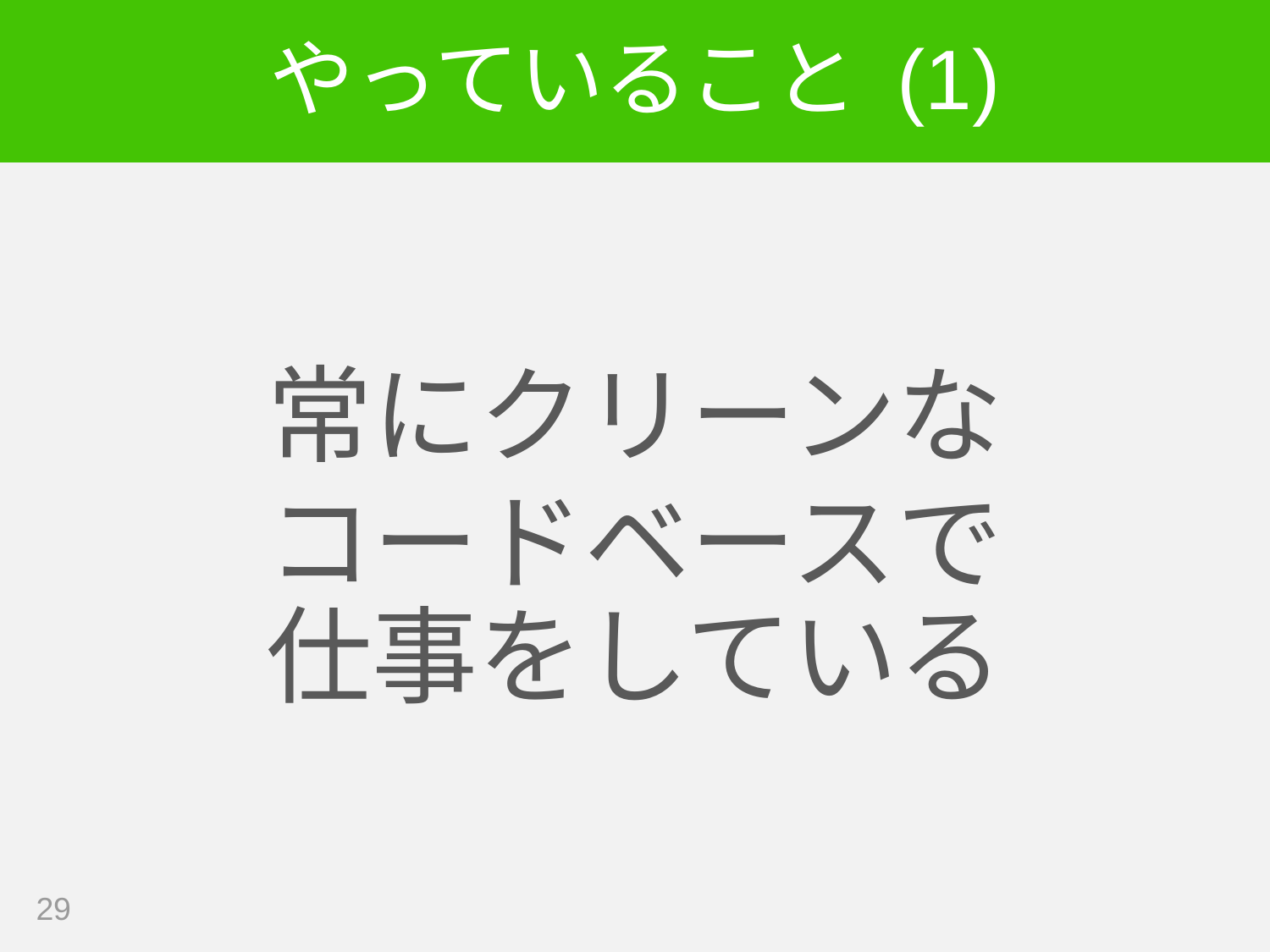

# やっていること (1)
常にクリーンな
コードベースで
仕事をしている
29